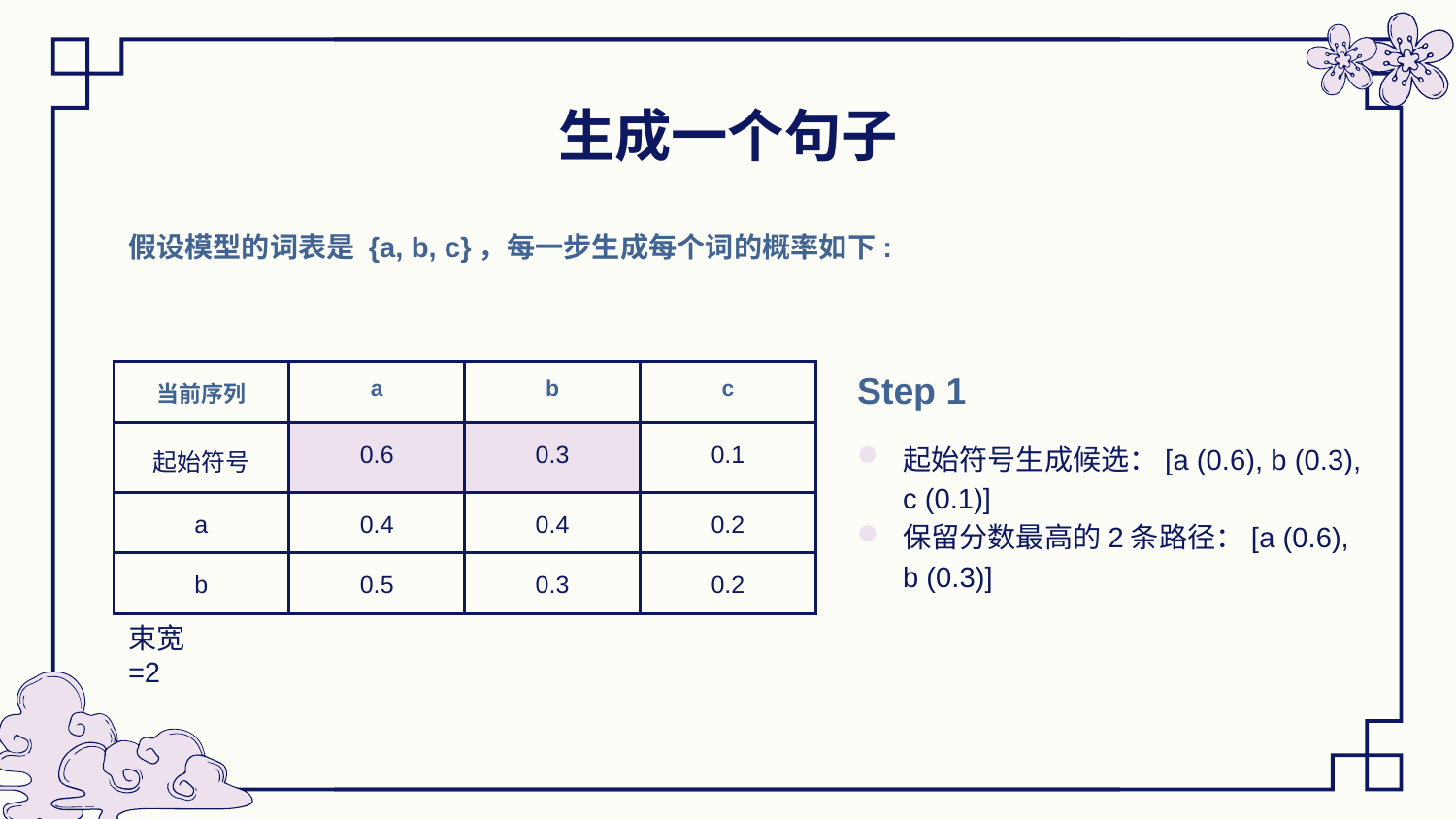

# 生成一个句子
假设模型的词表是 {a, b, c}，每一步生成每个词的概率如下:
| 当前序列 | a | b | c |
| --- | --- | --- | --- |
| 起始符号 | 0.6 | 0.3 | 0.1 |
| a | 0.4 | 0.4 | 0.2 |
| b | 0.5 | 0.3 | 0.2 |
Step 1
起始符号生成候选：[a (0.6), b (0.3), c (0.1)]
保留分数最高的2条路径：[a (0.6), b (0.3)]

束宽=2